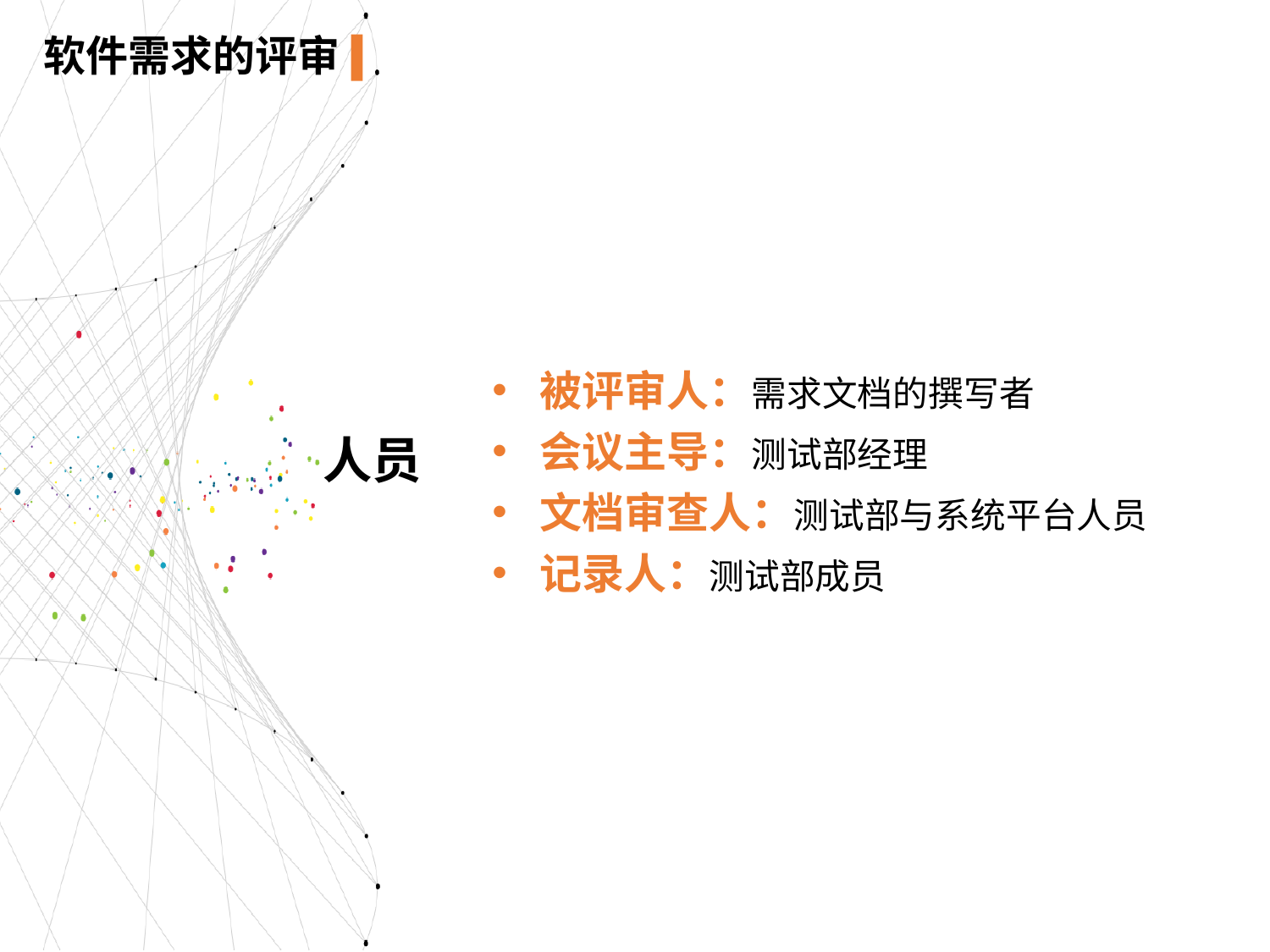

软件需求的评审

被评审人：需求文档的撰写者
会议主导：测试部经理
文档审查人：测试部与系统平台人员
记录人：测试部成员
人员